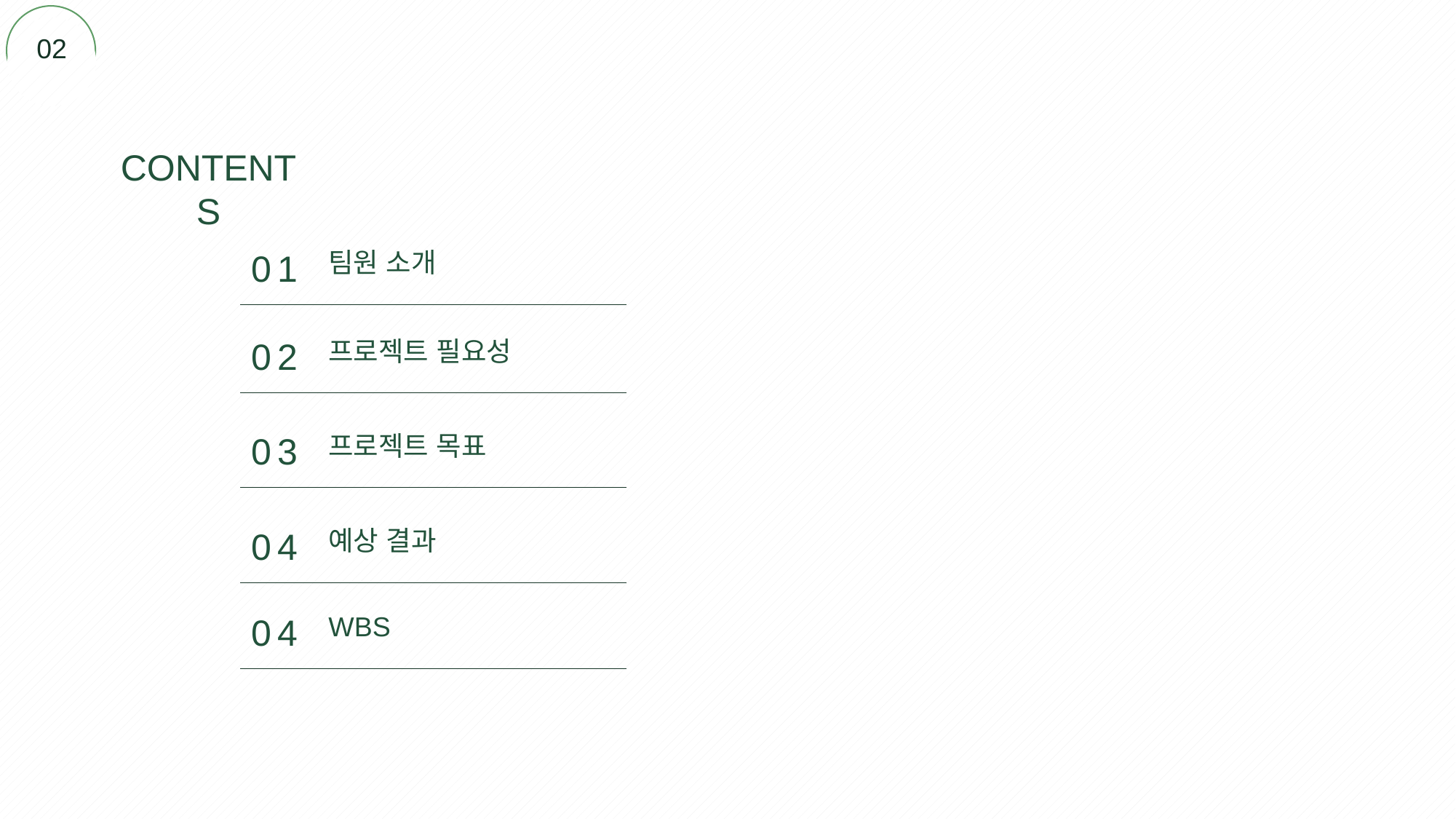

1

02
CONTENTS
0 1
팀원 소개
0 2
프로젝트 필요성
0 3
프로젝트 목표
0 4
예상 결과
0 4
WBS